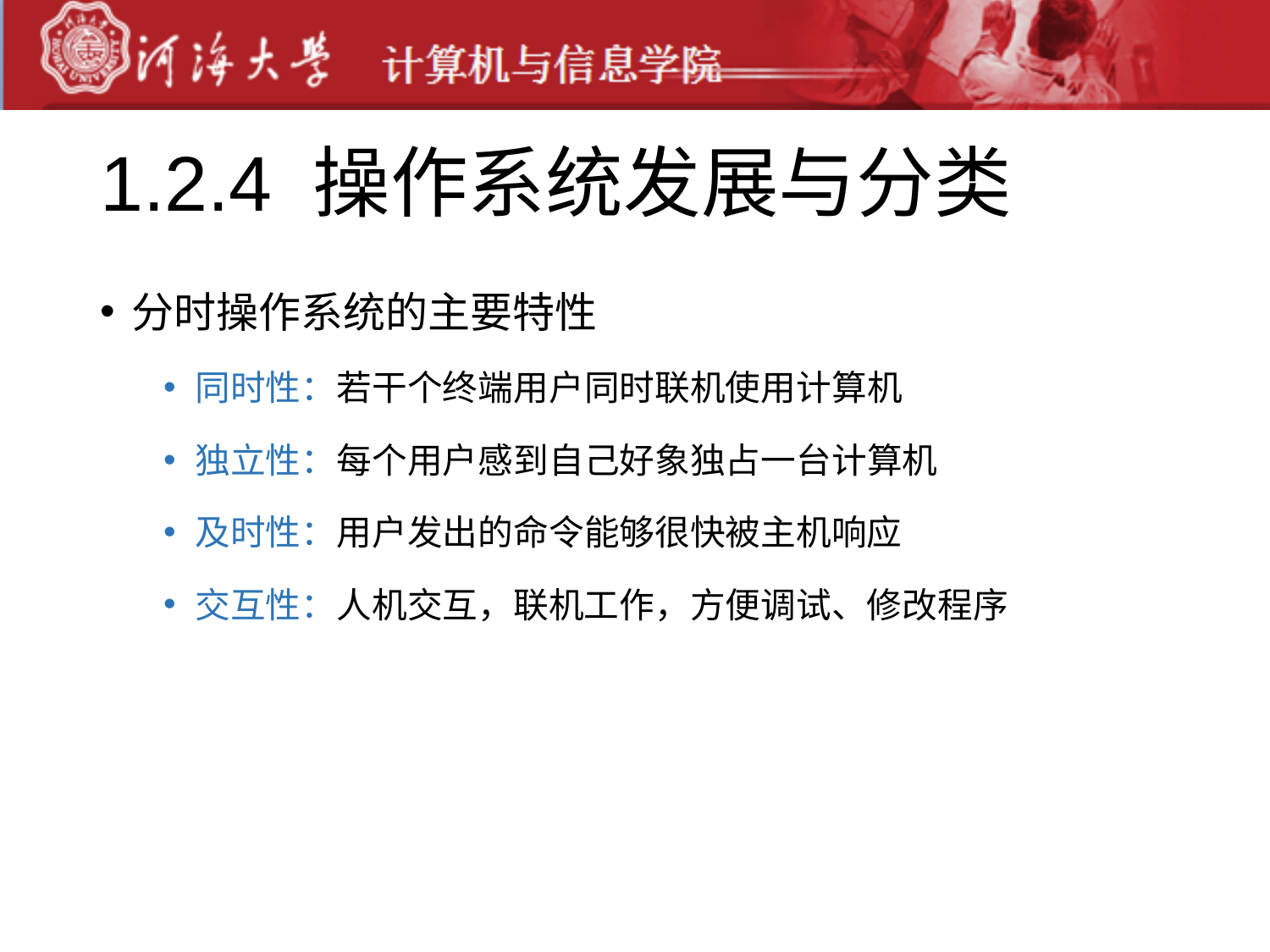

# 1.2.4 操作系统发展与分类
分时操作系统的主要特性
同时性：若干个终端用户同时联机使用计算机
独立性：每个用户感到自己好象独占一台计算机
及时性：用户发出的命令能够很快被主机响应
交互性：人机交互，联机工作，方便调试、修改程序